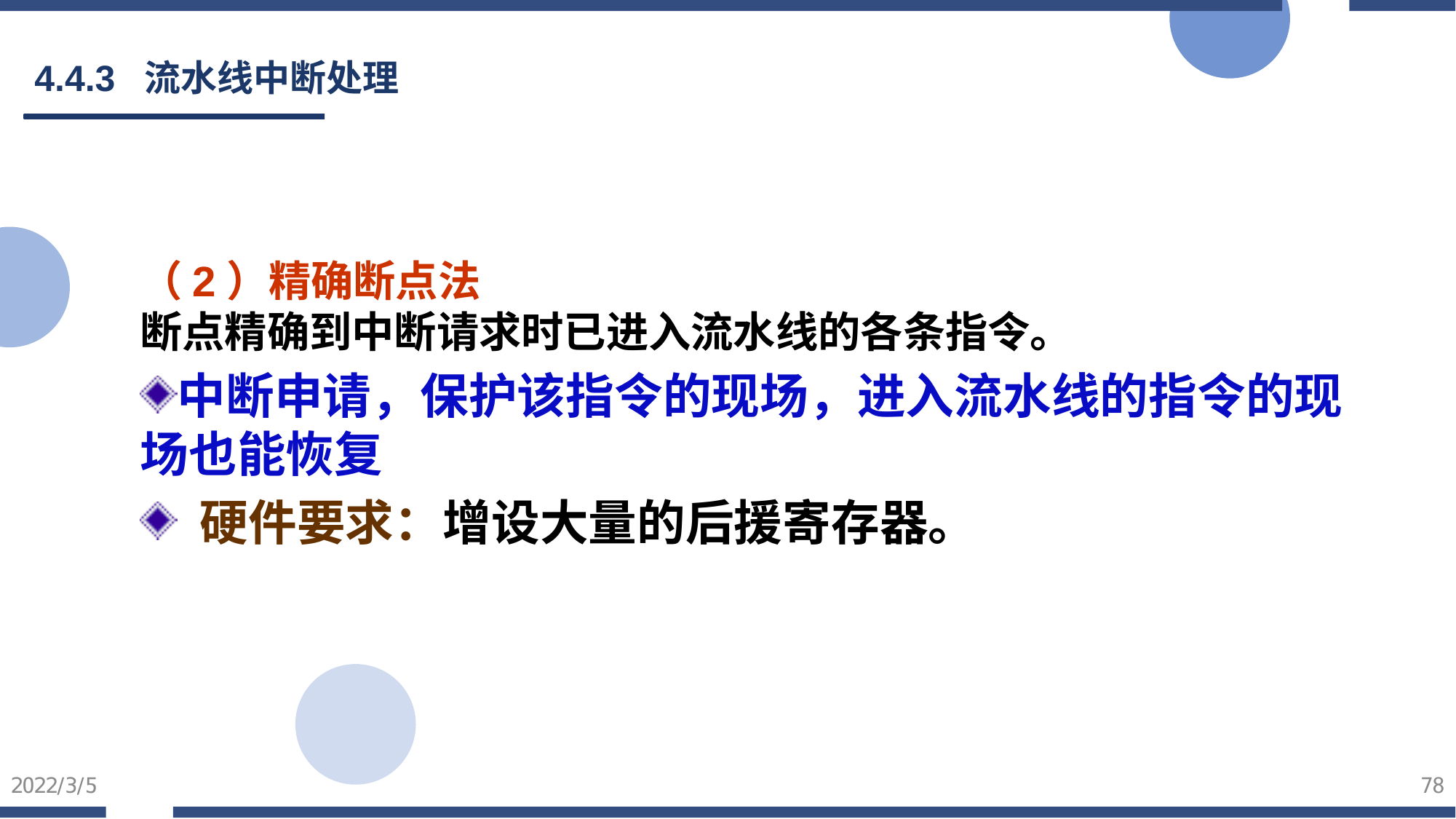

# 4.4.3  流水线中断处理

（2）精确断点法
断点精确到中断请求时已进入流水线的各条指令。
中断申请，保护该指令的现场，进入流水线的指令的现场也能恢复
 硬件要求：增设大量的后援寄存器。

2022/3/5
78